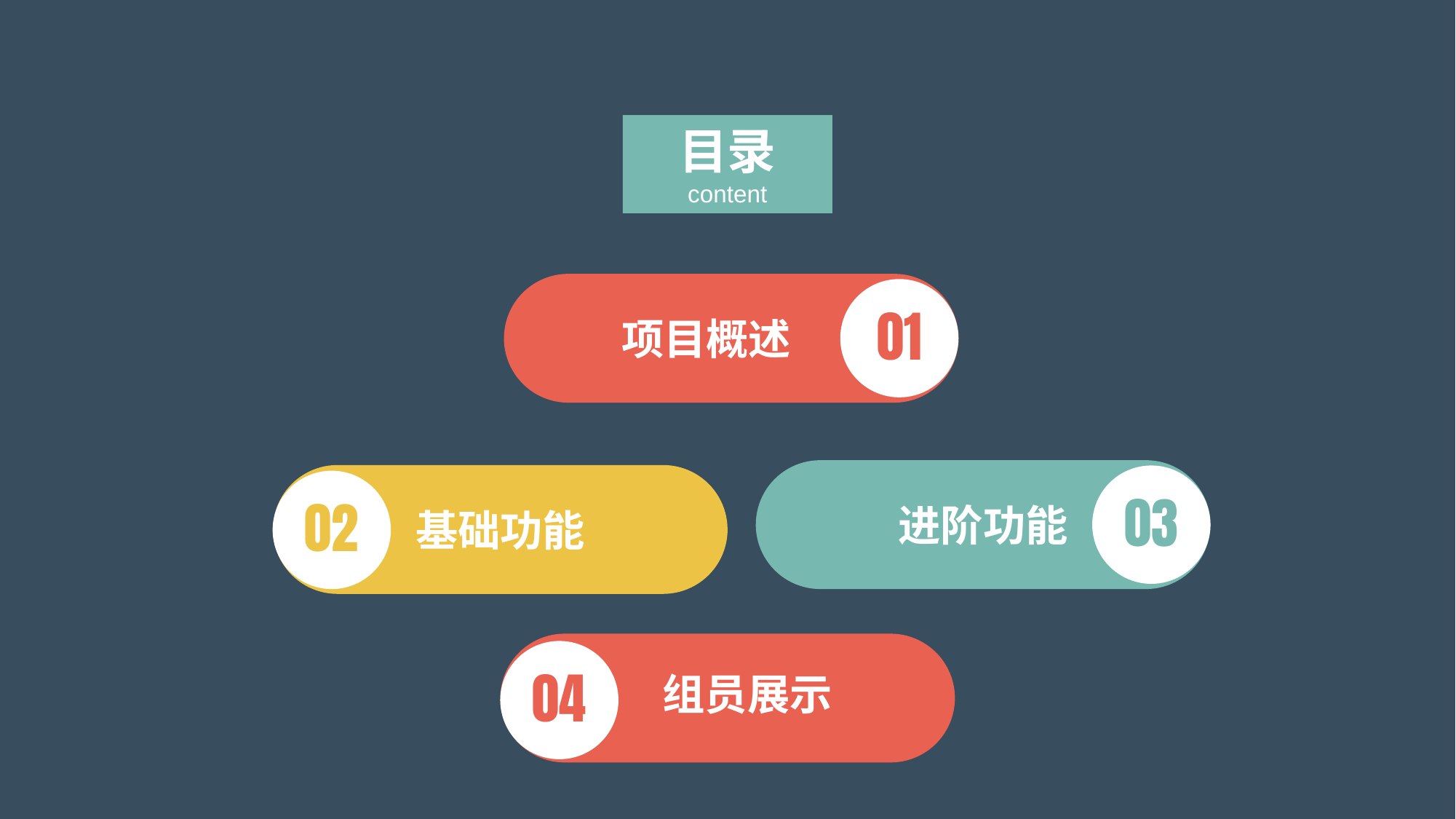

目录
content

01
项目概述

进阶功能

03

基础功能

02
02

04
组员展示